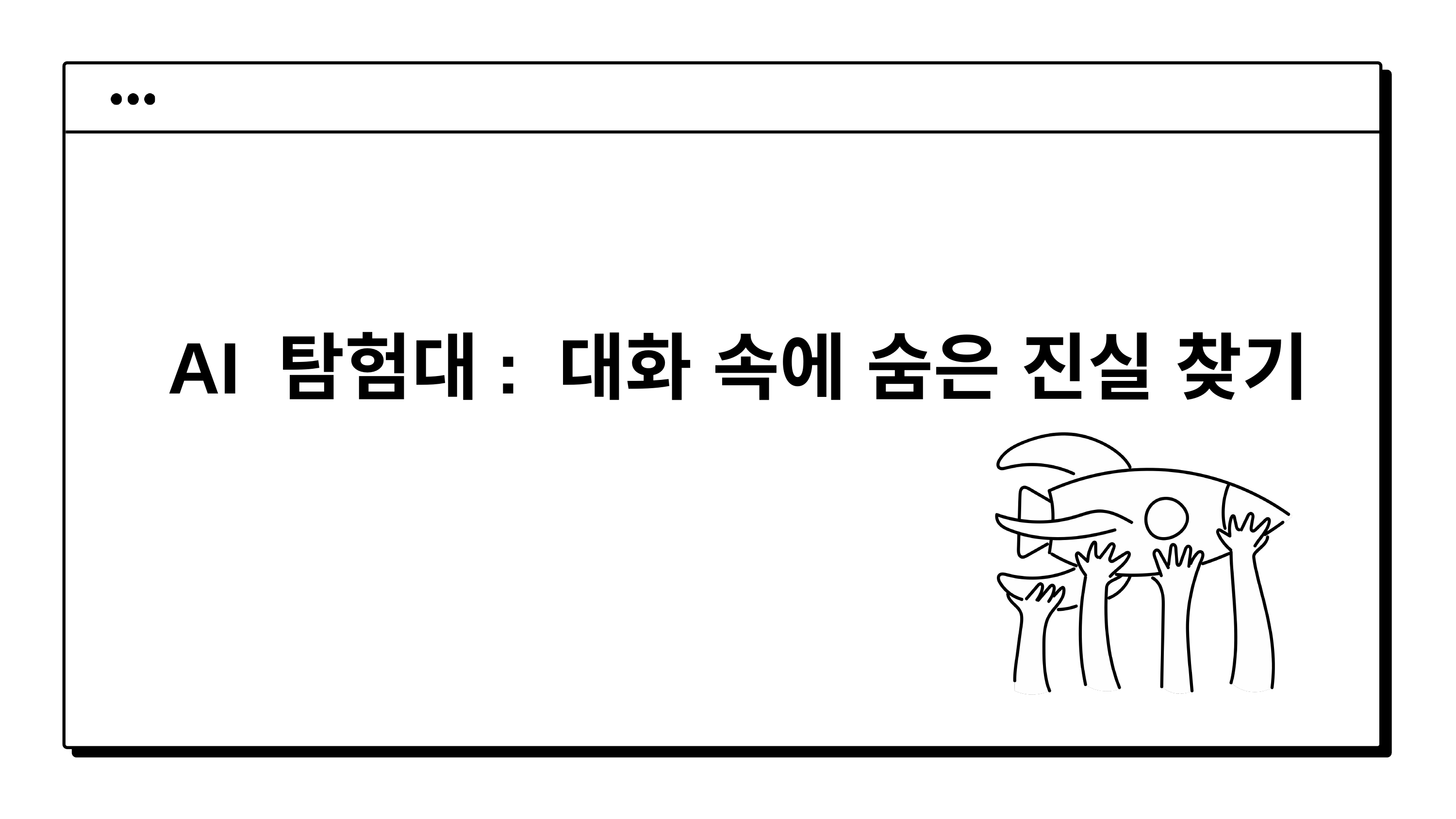

AI 탐험대: 대화 속에 숨은 진실 찾기